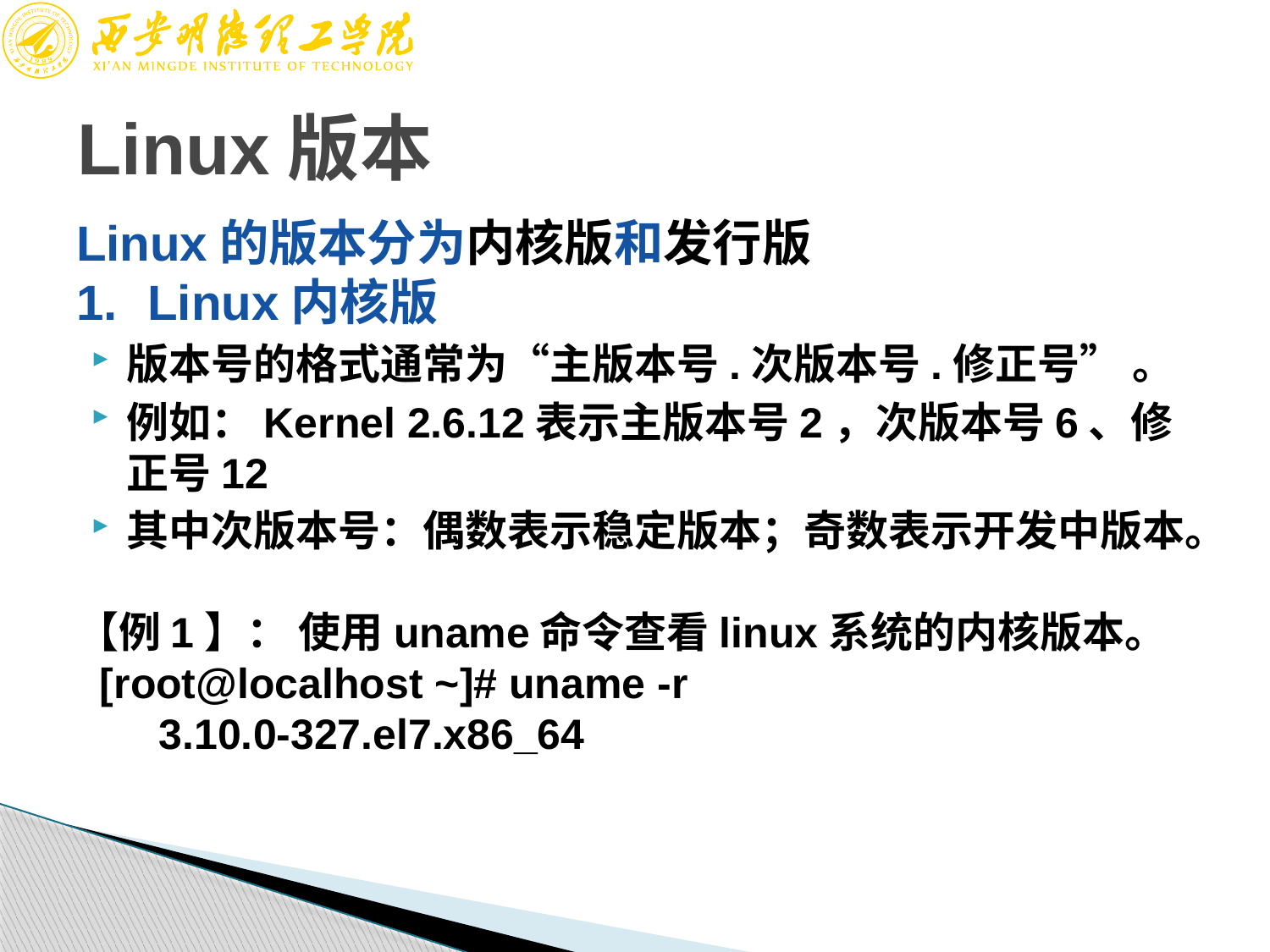

# Linux版本
Linux的版本分为内核版和发行版
Linux内核版
版本号的格式通常为“主版本号.次版本号.修正号” 。
例如：Kernel 2.6.12表示主版本号2，次版本号6、修正号12
其中次版本号：偶数表示稳定版本；奇数表示开发中版本。

【例1】： 使用uname命令查看linux系统的内核版本。
  [root@localhost ~]# uname -r
       3.10.0-327.el7.x86_64